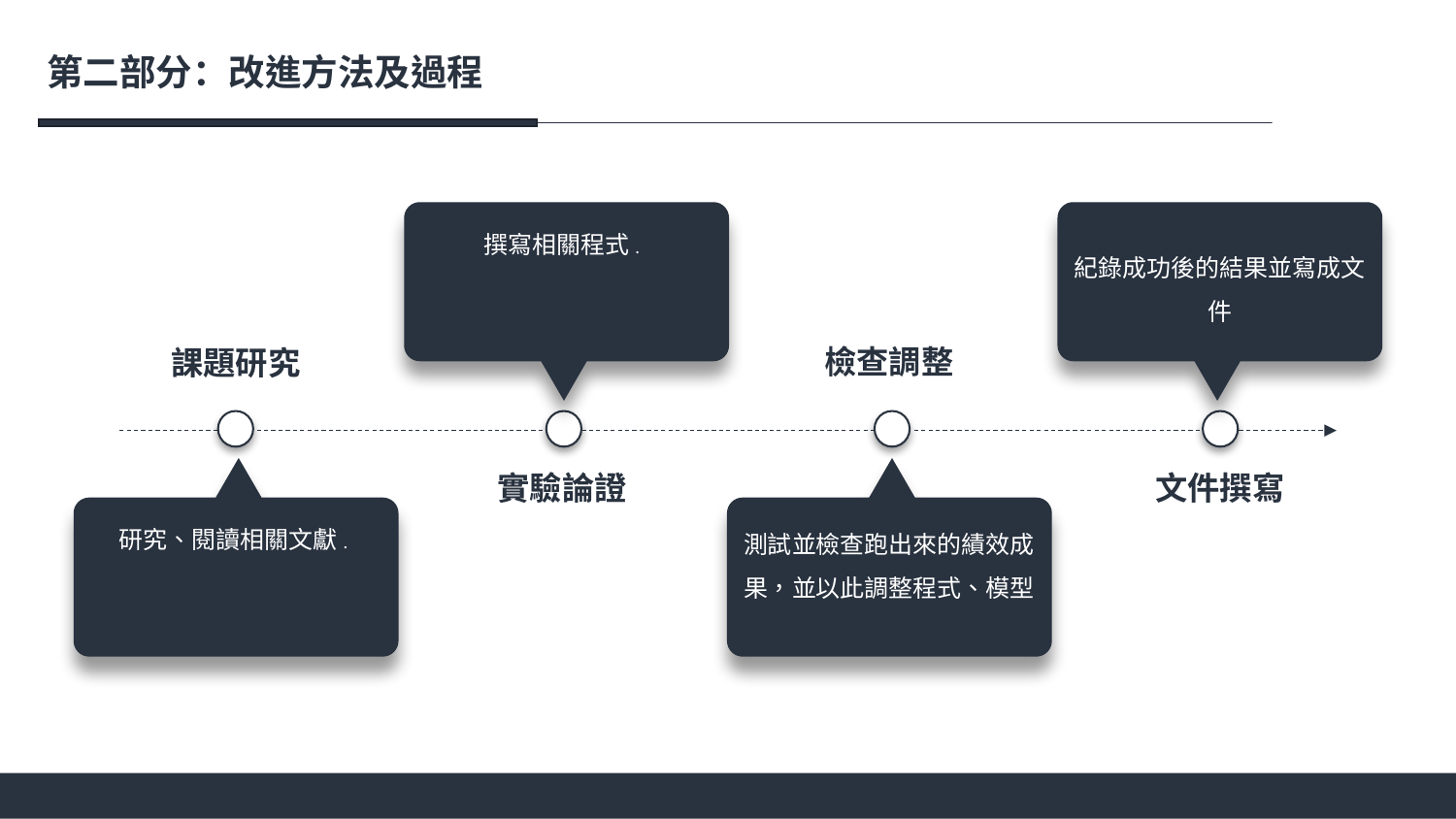

第二部分：改進方法及過程

撰寫相關程式.
紀錄成功後的結果並寫成文件
檢查調整
課題研究

實驗論證
文件撰寫
研究、閱讀相關文獻.
測試並檢查跑出來的績效成果，並以此調整程式、模型